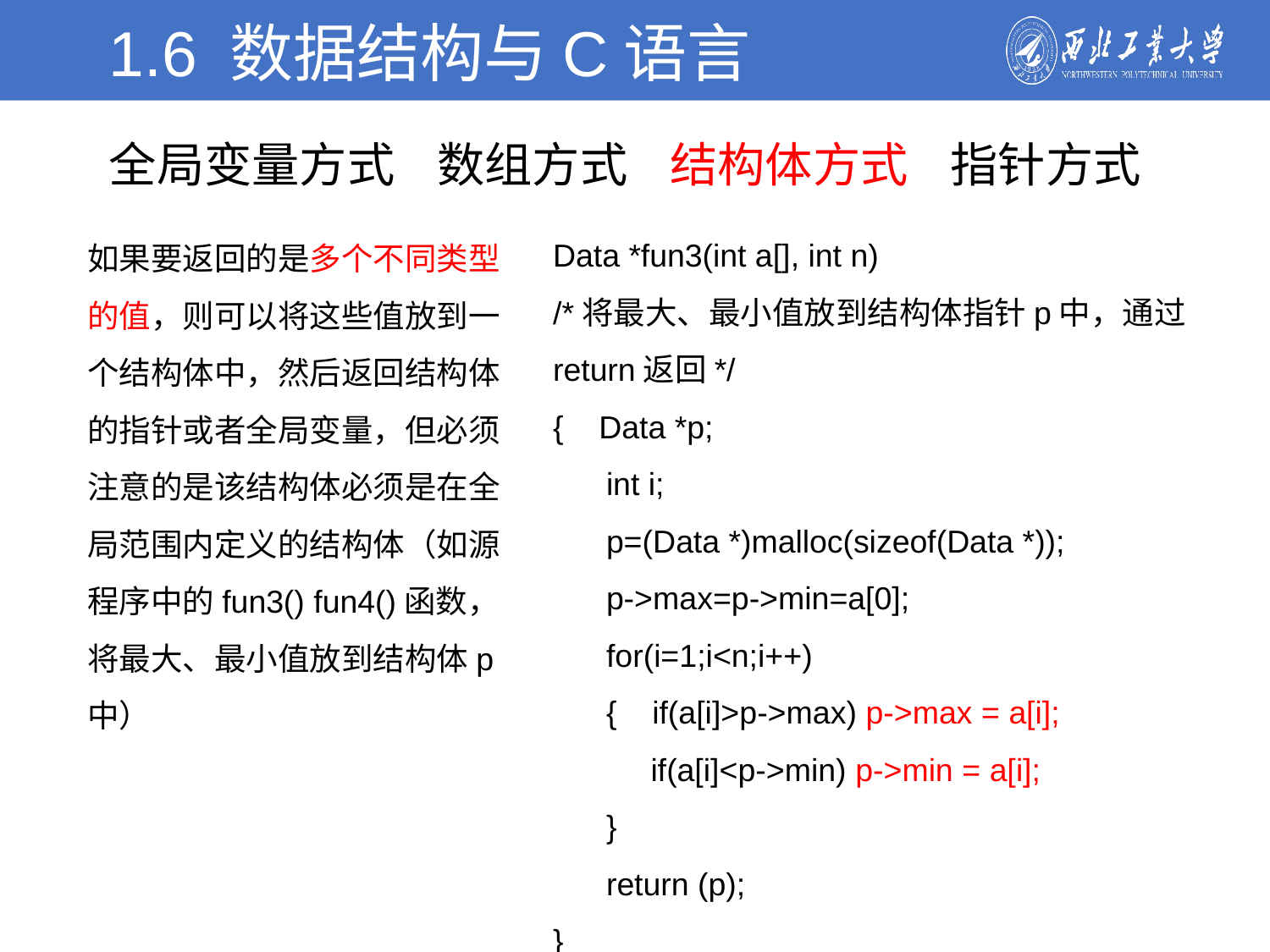

1.6 数据结构与C语言
学校简介
全局变量方式    数组方式    结构体方式    指针方式
Data *fun3(int a[], int n)
/*将最大、最小值放到结构体指针p中，通过return返回*/
{    Data *p;
      int i;
      p=(Data *)malloc(sizeof(Data *));
      p->max=p->min=a[0];
      for(i=1;i<n;i++)
      {    if(a[i]>p->max) p->max = a[i];
           if(a[i]<p->min) p->min = a[i];
      }
      return (p);
}
如果要返回的是多个不同类型的值，则可以将这些值放到一个结构体中，然后返回结构体的指针或者全局变量，但必须注意的是该结构体必须是在全局范围内定义的结构体（如源程序中的fun3() fun4()函数，将最大、最小值放到结构体p中）
52